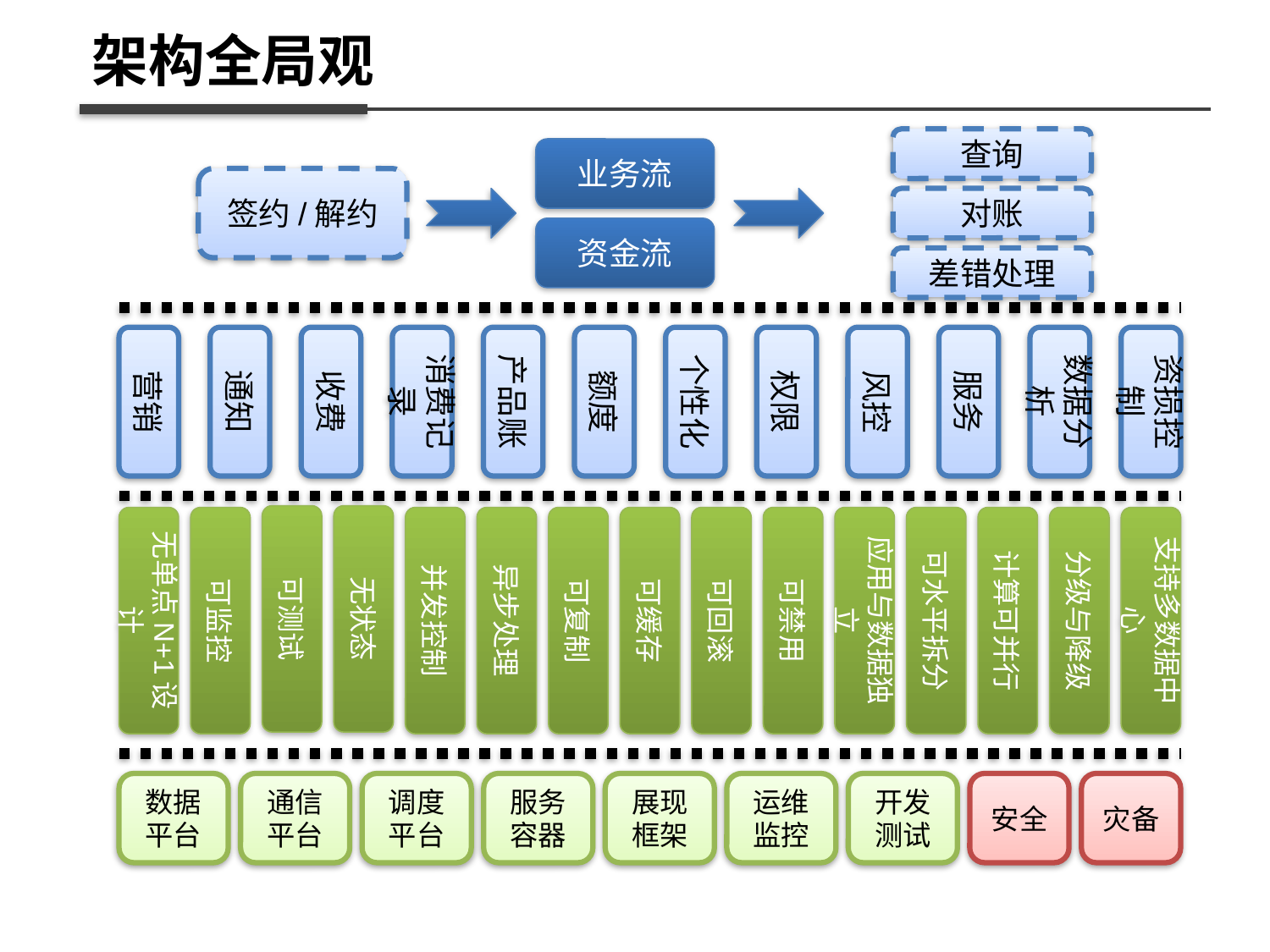

架构全局观
查询
业务流
签约/解约

对账
资金流
差错处理
营销
通知
收费
消费记录
产品账
额度
个性化
权限
风控
服务
数据分析
资损控制
可测试
无状态
无单点N+1设计
可监控
并发控制
异步处理
可复制
可缓存
可回滚
可禁用
应用与数据独立
可水平拆分
计算可并行
分级与降级
支持多数据中心
数据
平台
通信
平台
调度
平台
服务
容器
展现
框架
运维
监控
开发
测试
安全
灾备